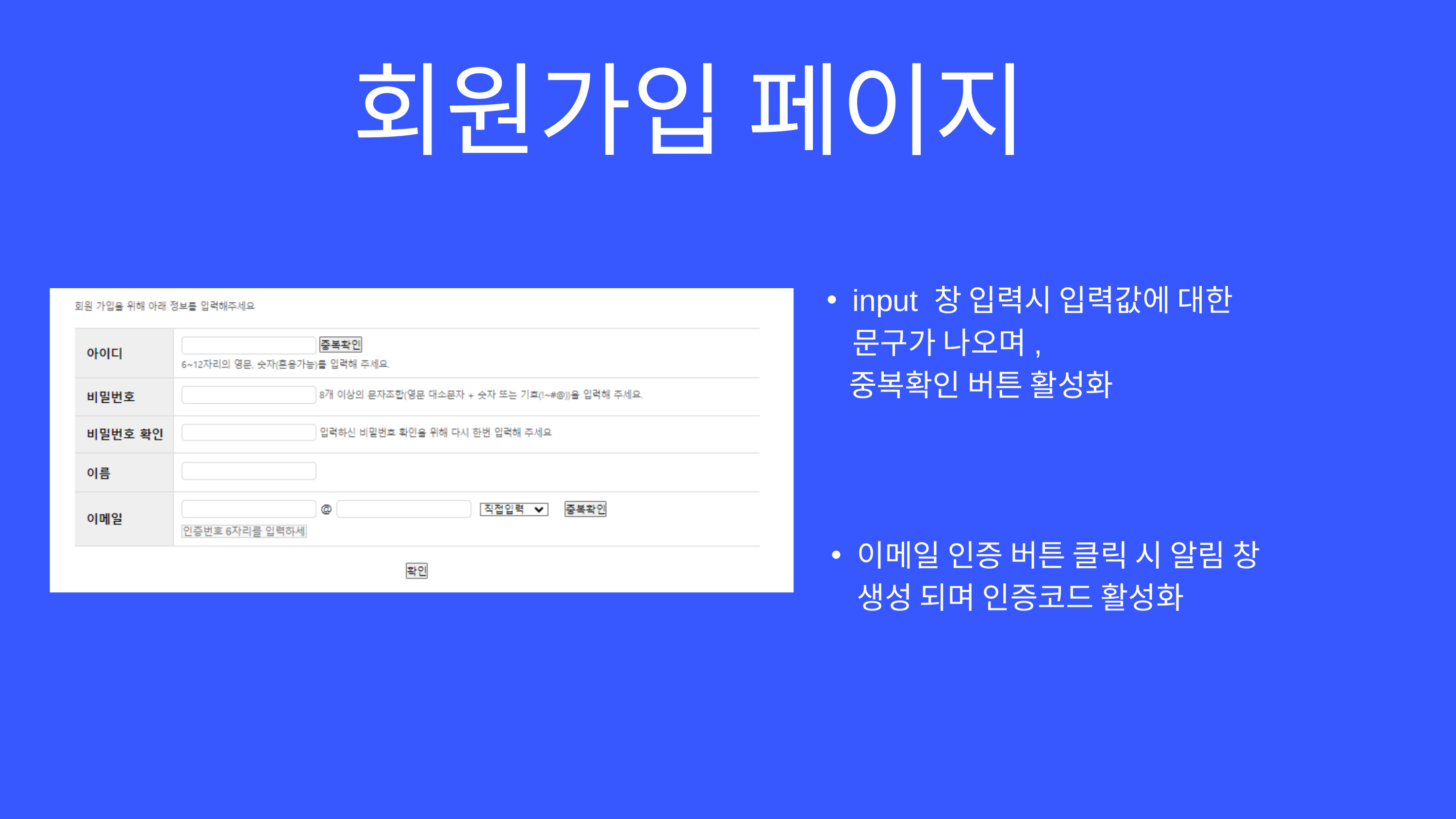

회원가입 페이지
input 창 입력시 입력값에 대한 문구가 나오며,
      중복확인 버튼 활성화

이메일 인증 버튼 클릭 시 알림 창 생성 되며 인증코드 활성화